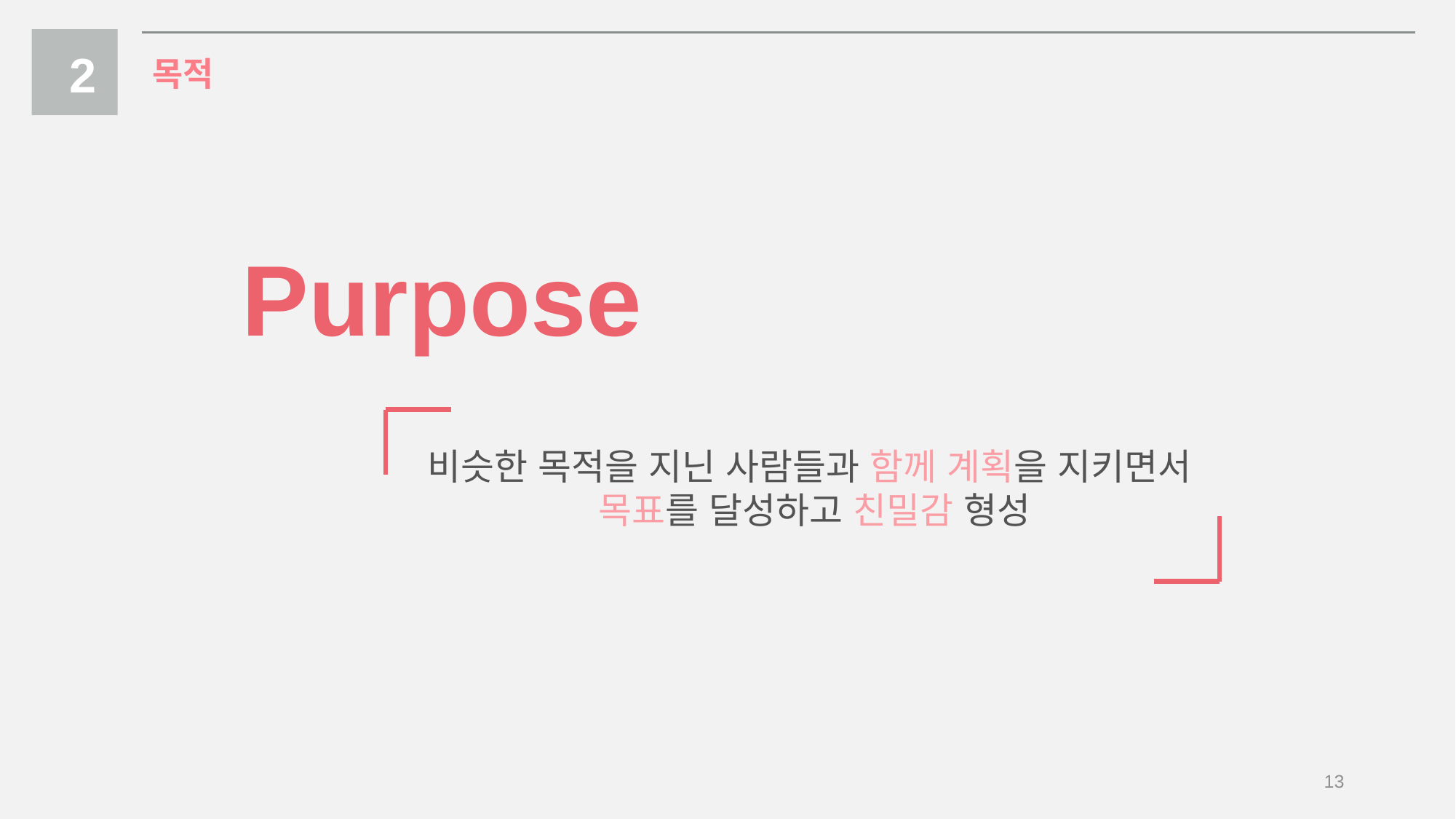

2
목적
Purpose

비슷한 목적을 지닌 사람들과 함께 계획을 지키면서
목표를 달성하고 친밀감 형성

13